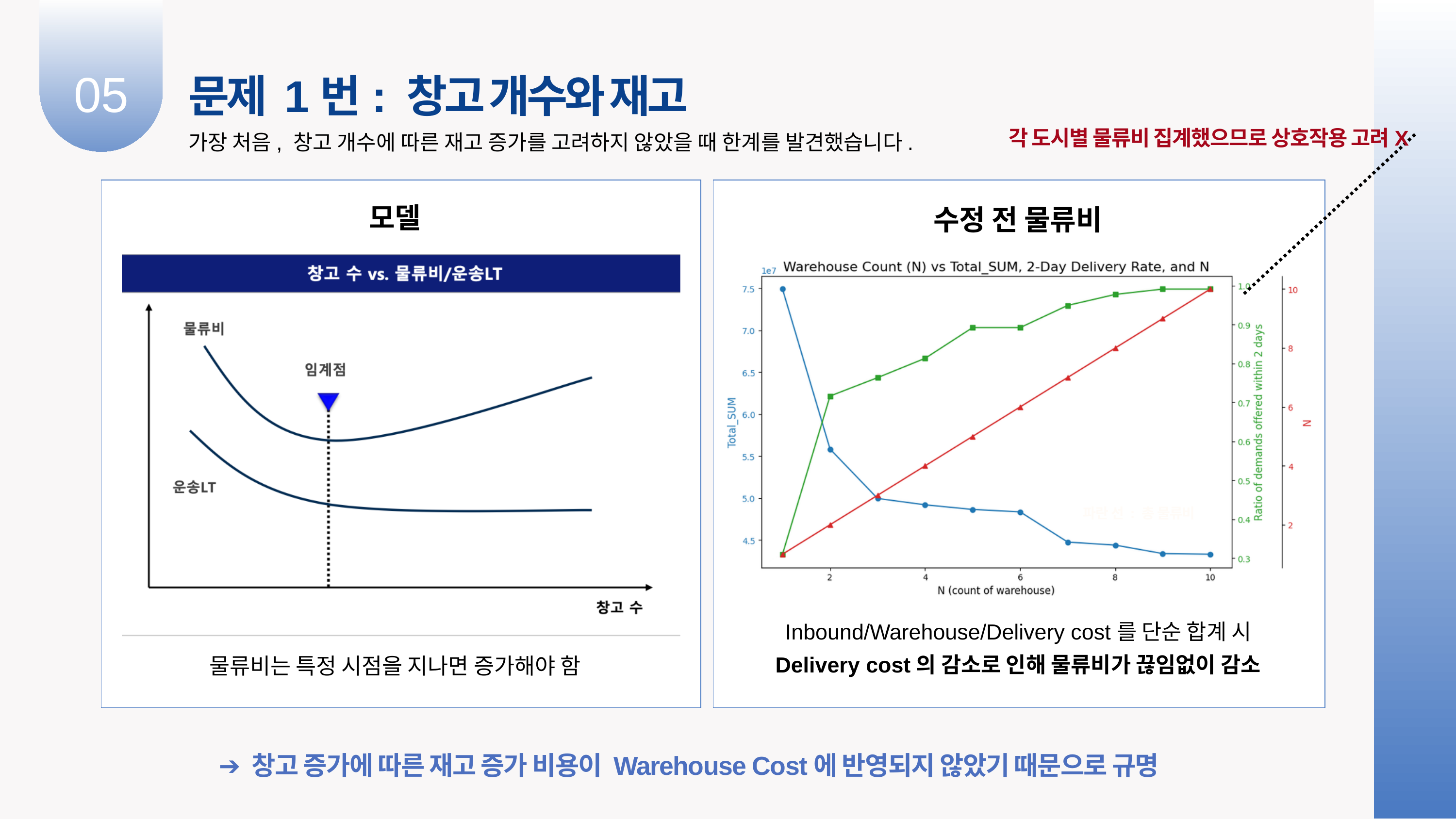

05
문제 1번: 창고 개수와 재고
각 도시별 물류비 집계했으므로 상호작용 고려X
가장 처음, 창고 개수에 따른 재고 증가를 고려하지 않았을 때 한계를 발견했습니다.

모델
수정 전 물류비

파란 선 : 총 물류비
Inbound/Warehouse/Delivery cost를 단순 합계 시
Delivery cost의 감소로 인해 물류비가 끊임없이 감소
물류비는 특정 시점을 지나면 증가해야 함
➔ 창고 증가에 따른 재고 증가 비용이 Warehouse Cost에 반영되지 않았기 때문으로 규명